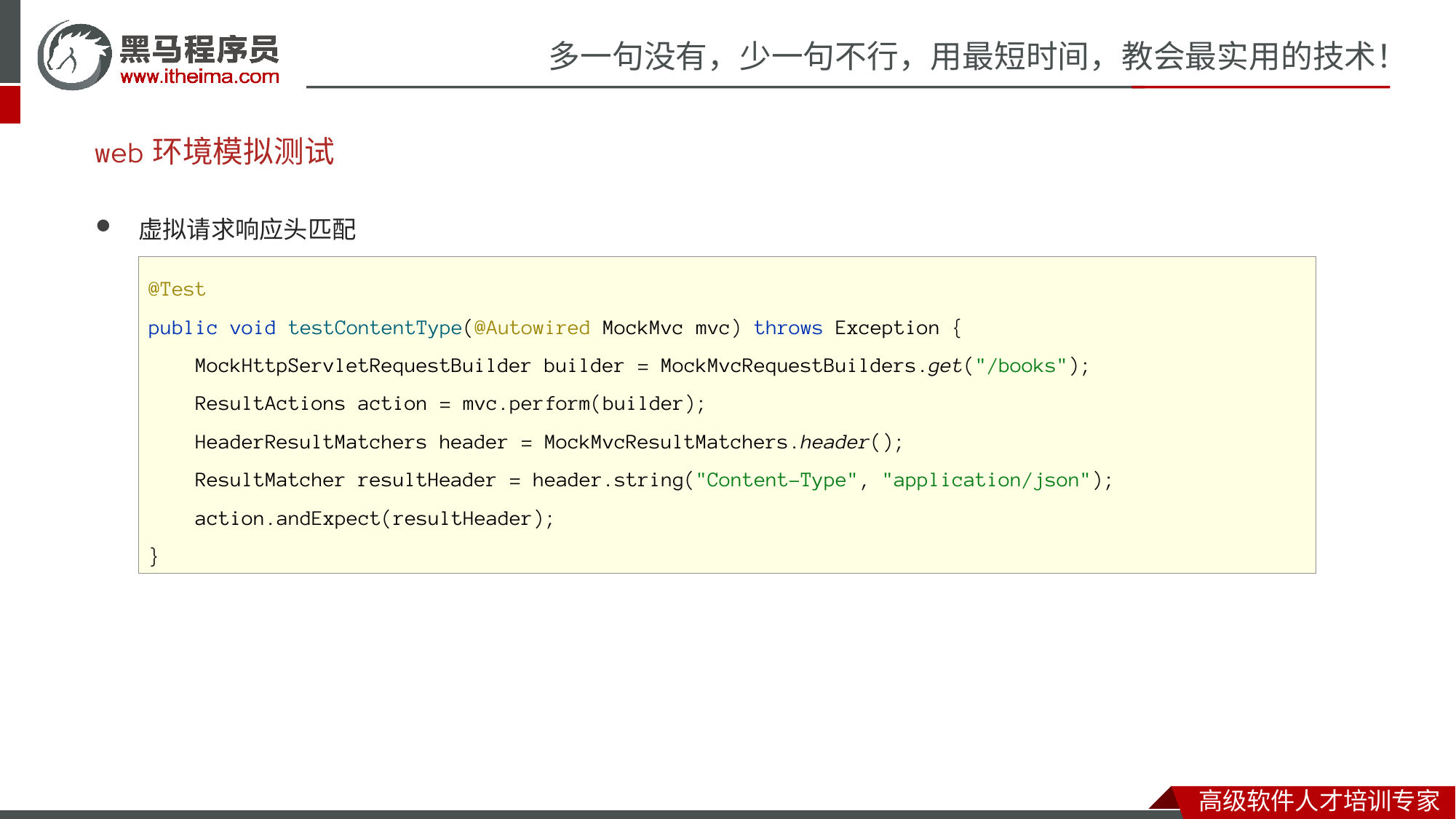

# web环境模拟测试
虚拟请求响应头匹配
@Test
public void testContentType(@Autowired MockMvc mvc) throws Exception {
    MockHttpServletRequestBuilder builder = MockMvcRequestBuilders.get("/books");
    ResultActions action = mvc.perform(builder);
    HeaderResultMatchers header = MockMvcResultMatchers.header();
    ResultMatcher resultHeader = header.string("Content-Type", "application/json");
    action.andExpect(resultHeader);
}